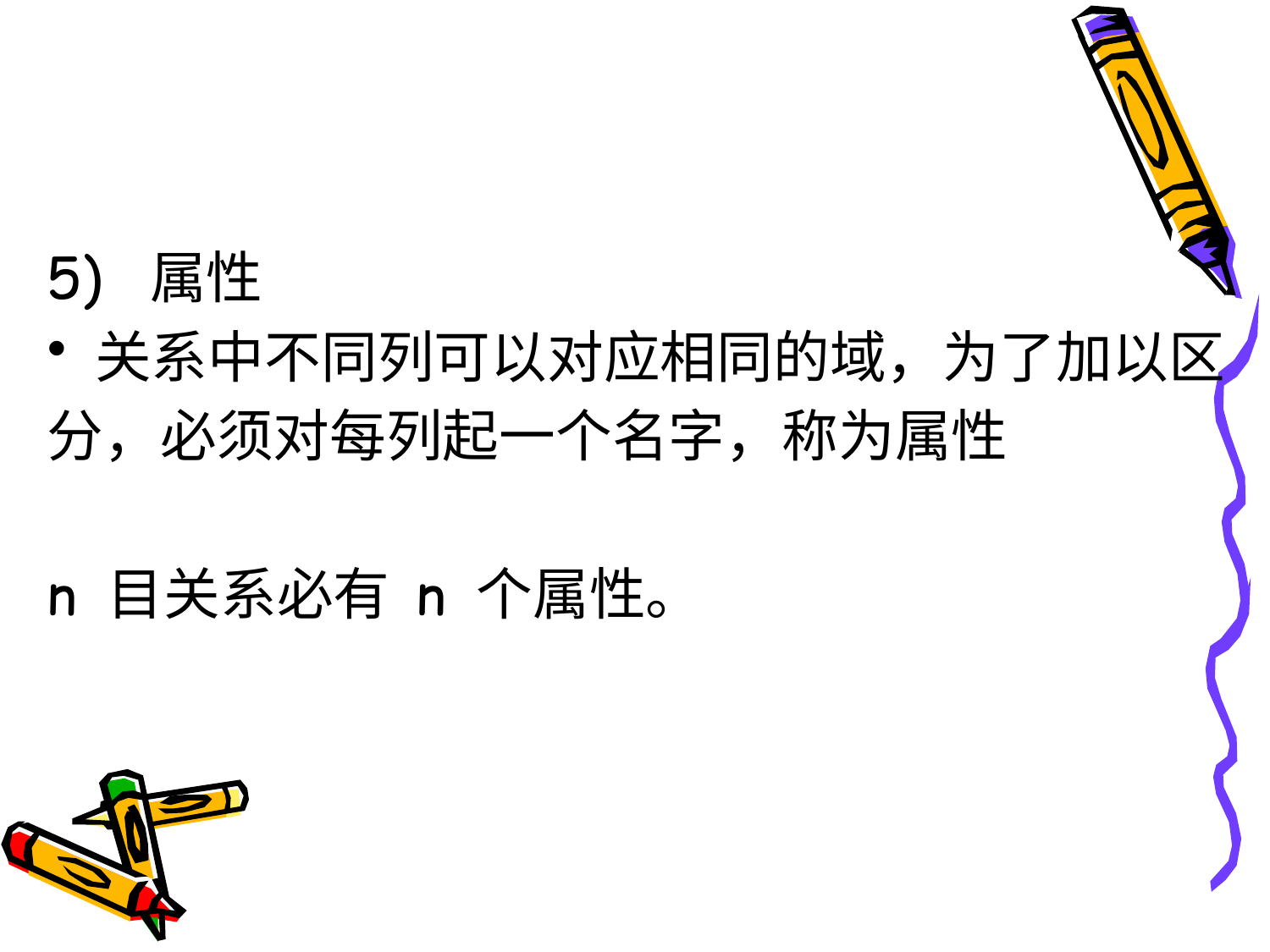

#
5)  属性
关系中不同列可以对应相同的域，为了加以区
分，必须对每列起一个名字，称为属性

n 目关系必有 n 个属性。